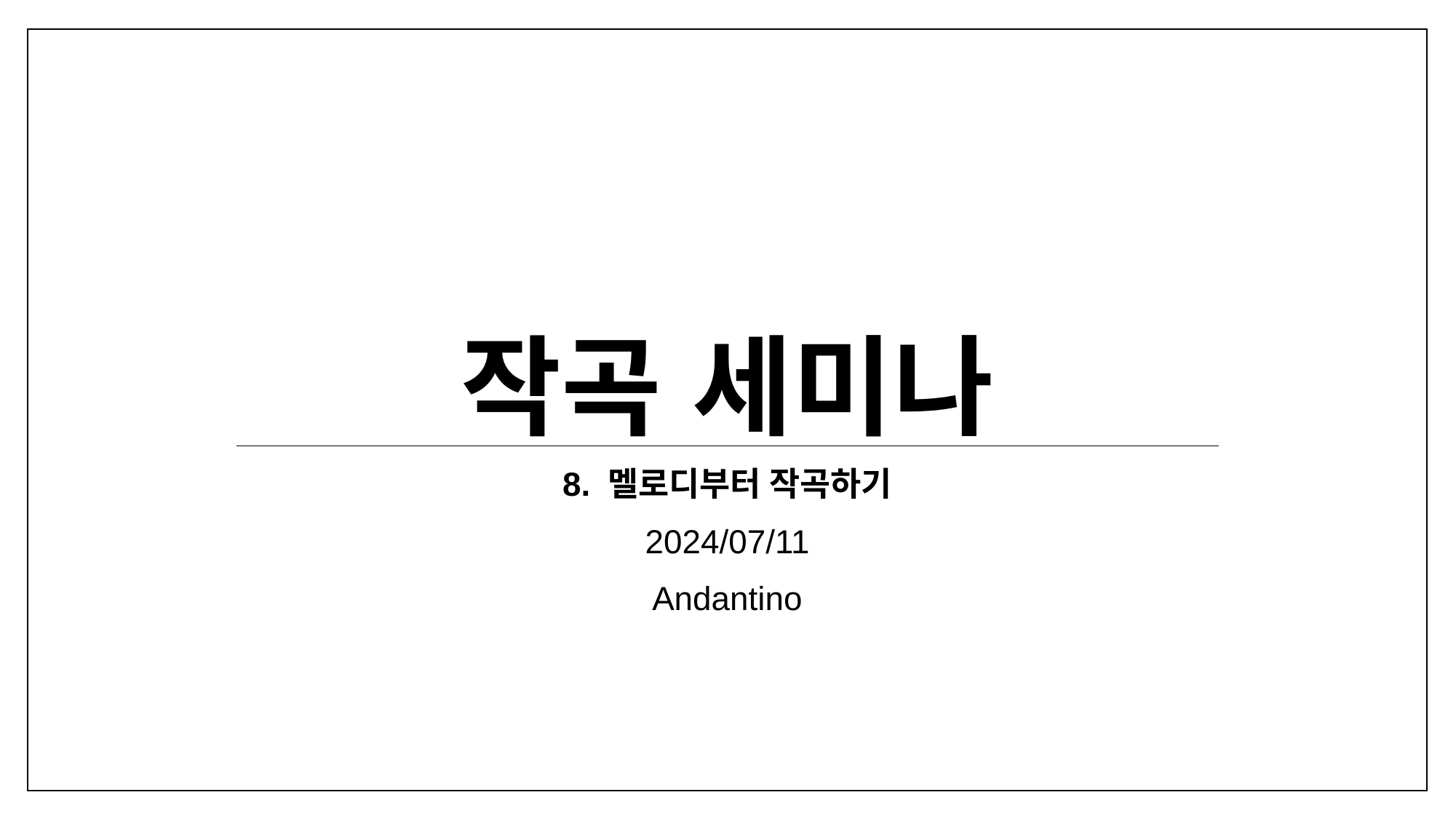

# 작곡 세미나
8. 멜로디부터 작곡하기
2024/07/11
Andantino